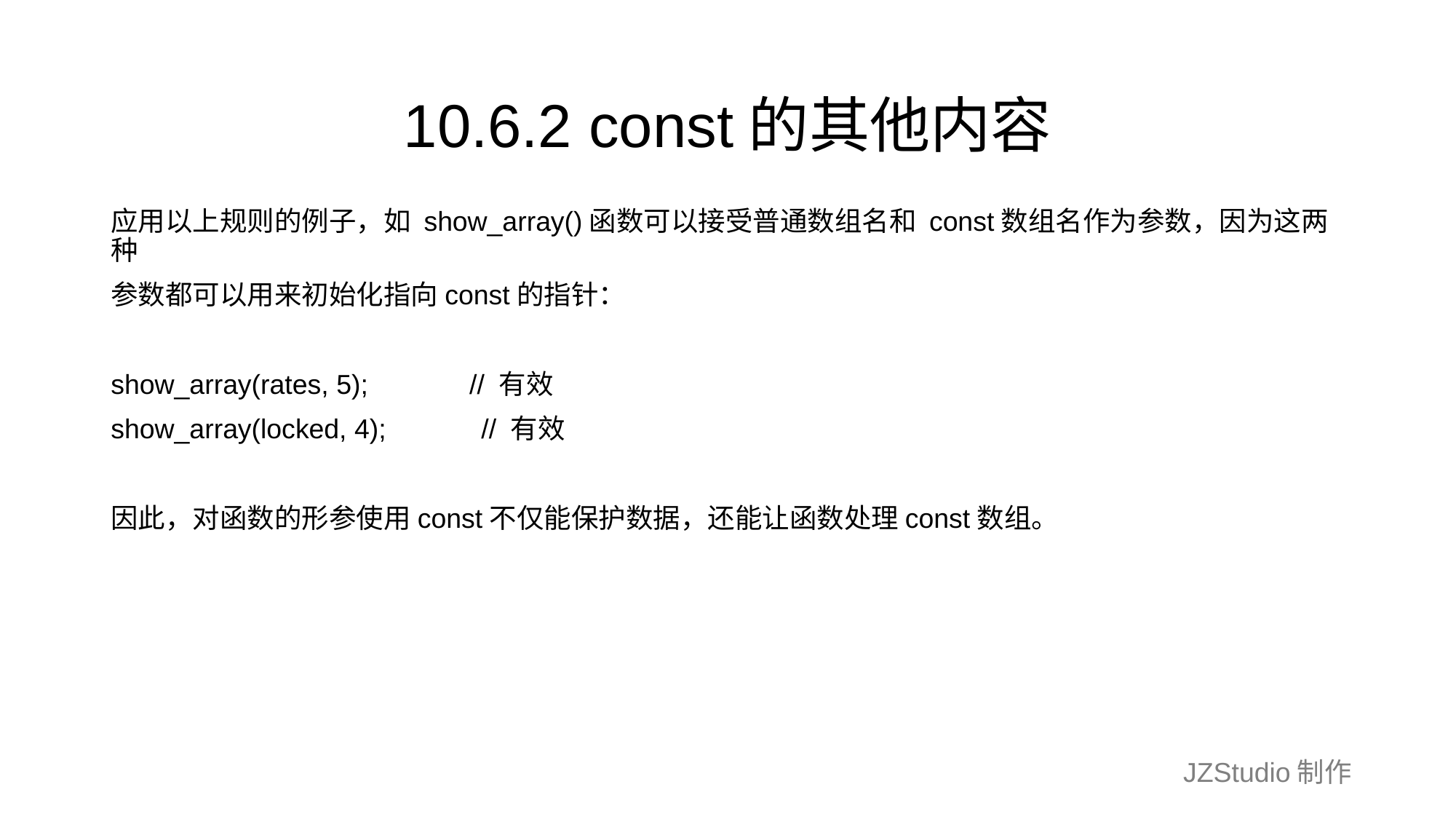

# 10.6.2 const的其他内容
应用以上规则的例子，如 show_array()函数可以接受普通数组名和 const数组名作为参数，因为这两种
参数都可以用来初始化指向const的指针：

show_array(rates, 5);　　　 // 有效
show_array(locked, 4);　　　// 有效

因此，对函数的形参使用const不仅能保护数据，还能让函数处理const数组。